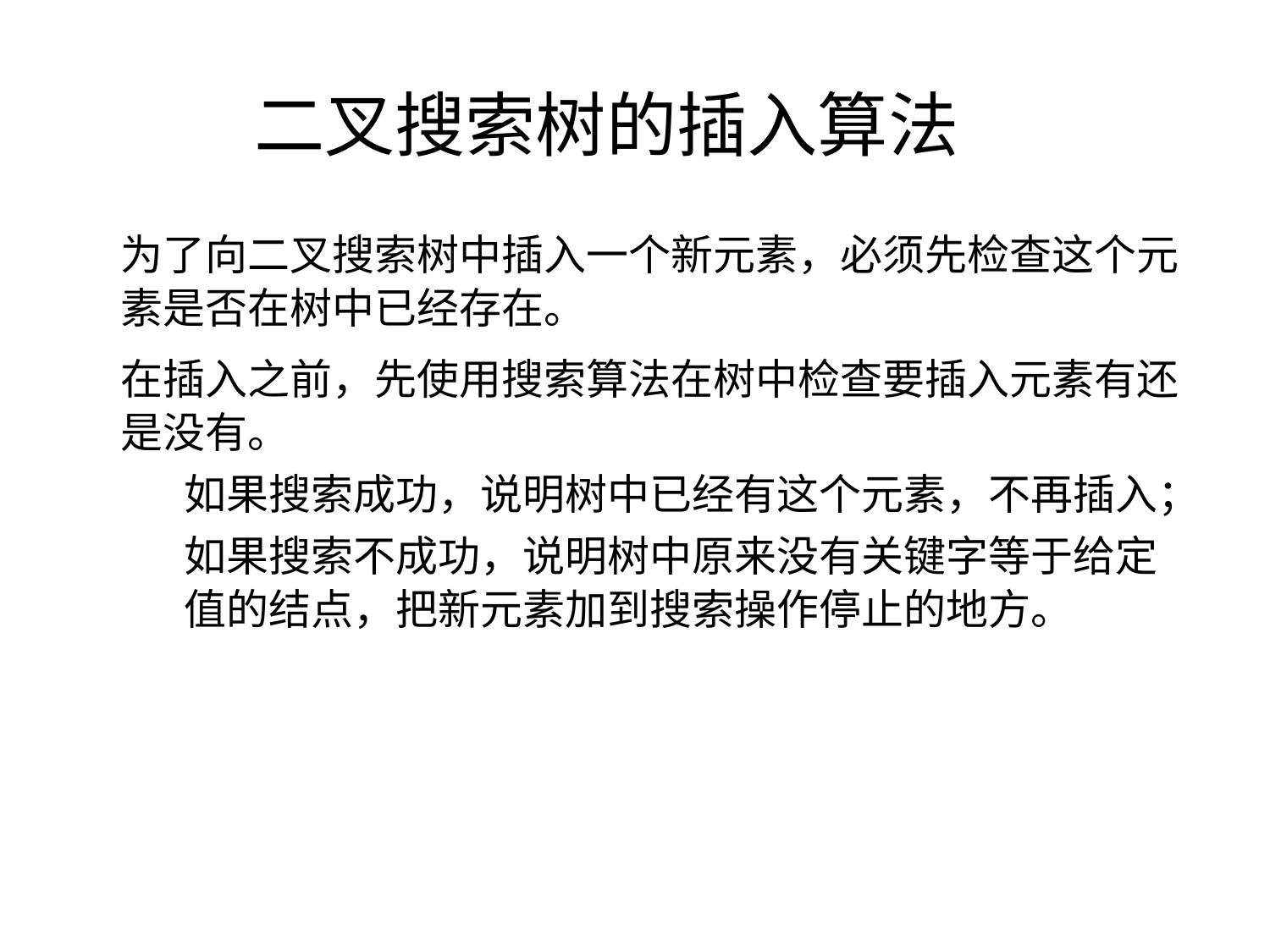

二叉搜索树的插入算法
为了向二叉搜索树中插入一个新元素，必须先检查这个元素是否在树中已经存在。
在插入之前，先使用搜索算法在树中检查要插入元素有还是没有。
如果搜索成功，说明树中已经有这个元素，不再插入；
如果搜索不成功，说明树中原来没有关键字等于给定值的结点，把新元素加到搜索操作停止的地方。